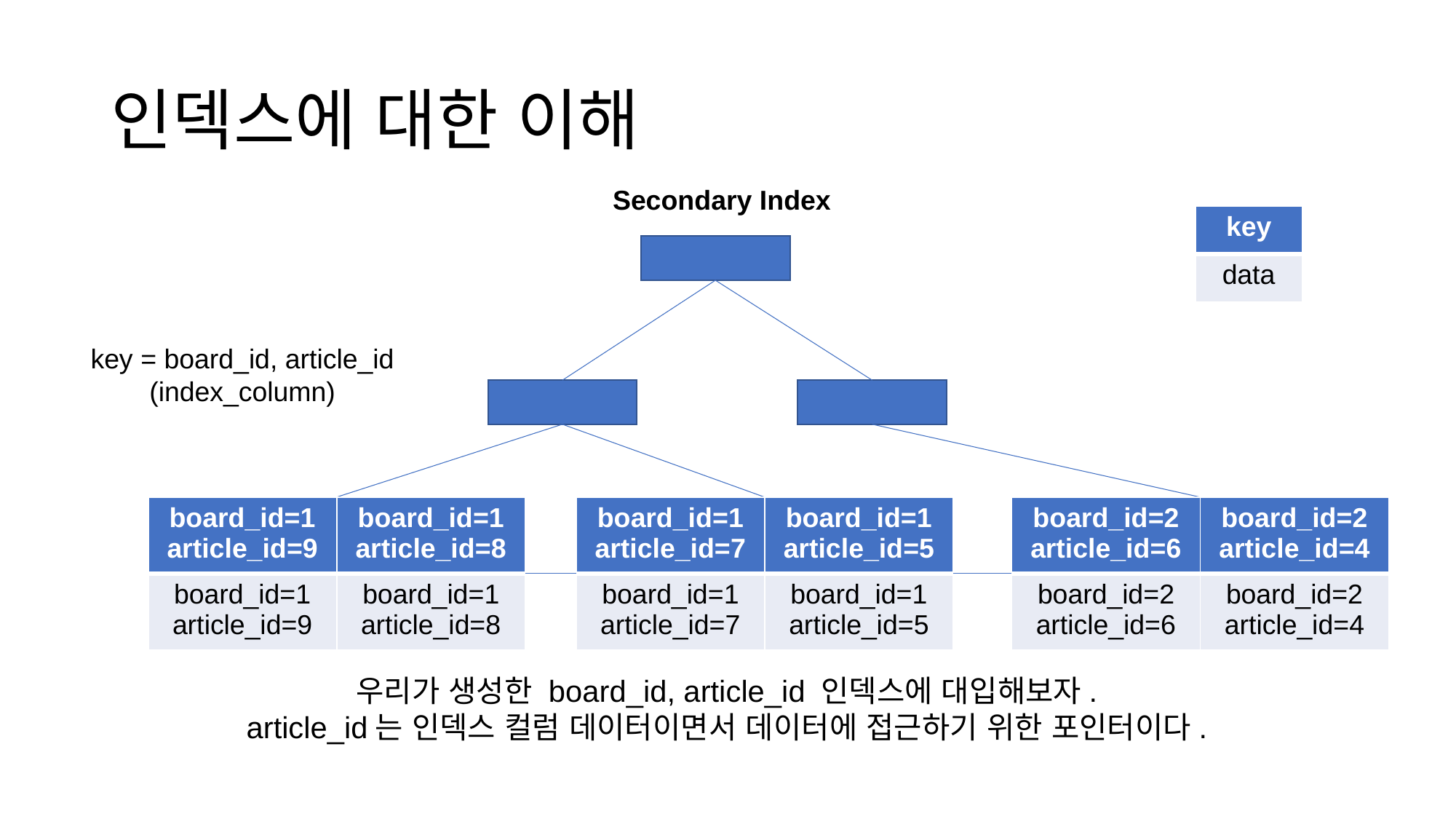

# 인덱스에 대한 이해
Secondary Index
| key |
| --- |
| data |

key = board_id, article_id
(index_column)

| board\_id=1 article\_id=9 | board\_id=1 article\_id=8 |
| --- | --- |
| board\_id=1 article\_id=9 | board\_id=1 article\_id=8 |
| board\_id=1 article\_id=7 | board\_id=1 article\_id=5 |
| --- | --- |
| board\_id=1 article\_id=7 | board\_id=1 article\_id=5 |
| board\_id=2 article\_id=6 | board\_id=2 article\_id=4 |
| --- | --- |
| board\_id=2 article\_id=6 | board\_id=2 article\_id=4 |
우리가 생성한 board_id, article_id 인덱스에 대입해보자.
article_id는 인덱스 컬럼 데이터이면서 데이터에 접근하기 위한 포인터이다.